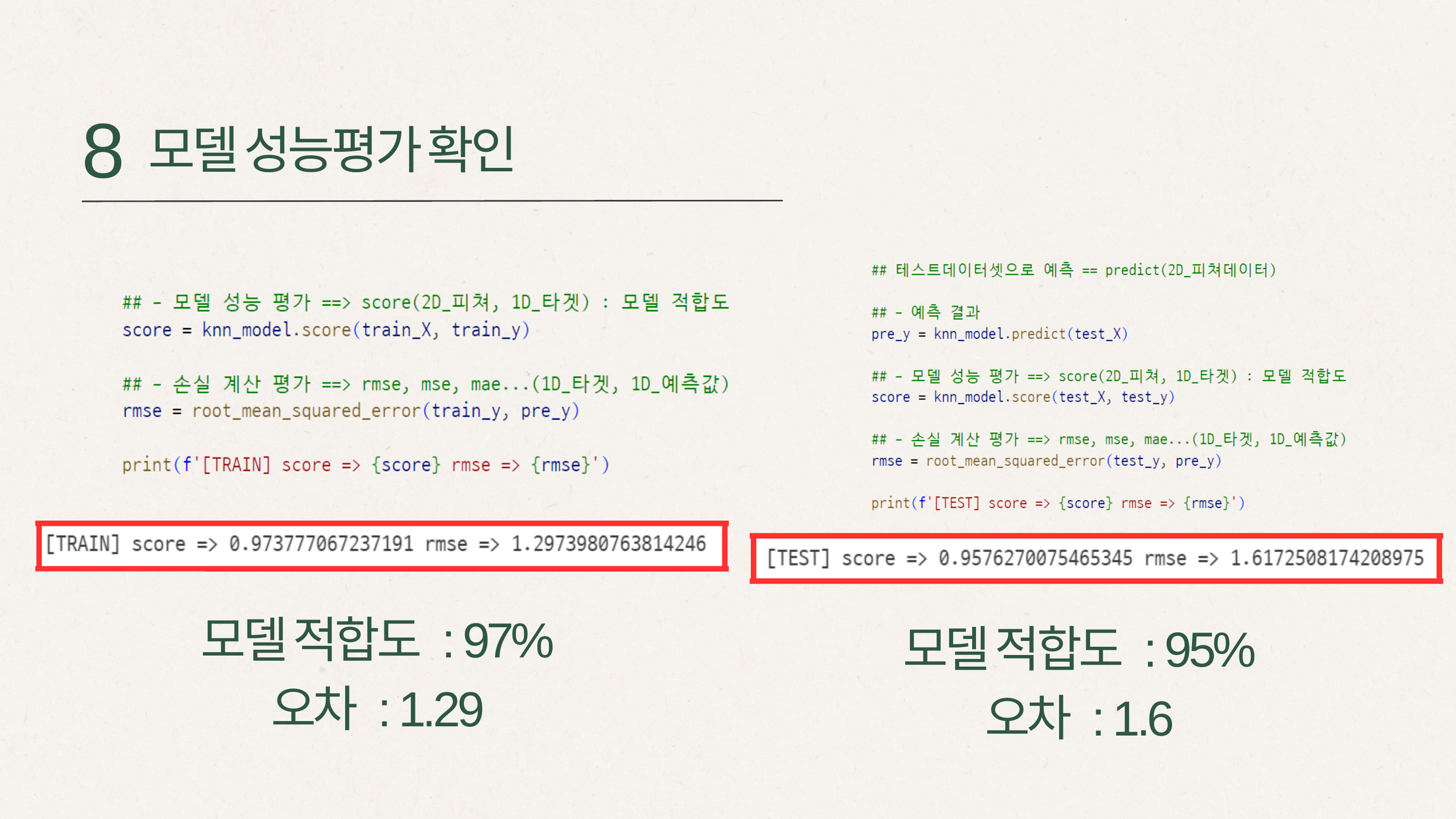

8
모델 성능평가 확인

모델 적합도 : 97%
오차 : 1.29
모델 적합도 : 95%
오차 : 1.6